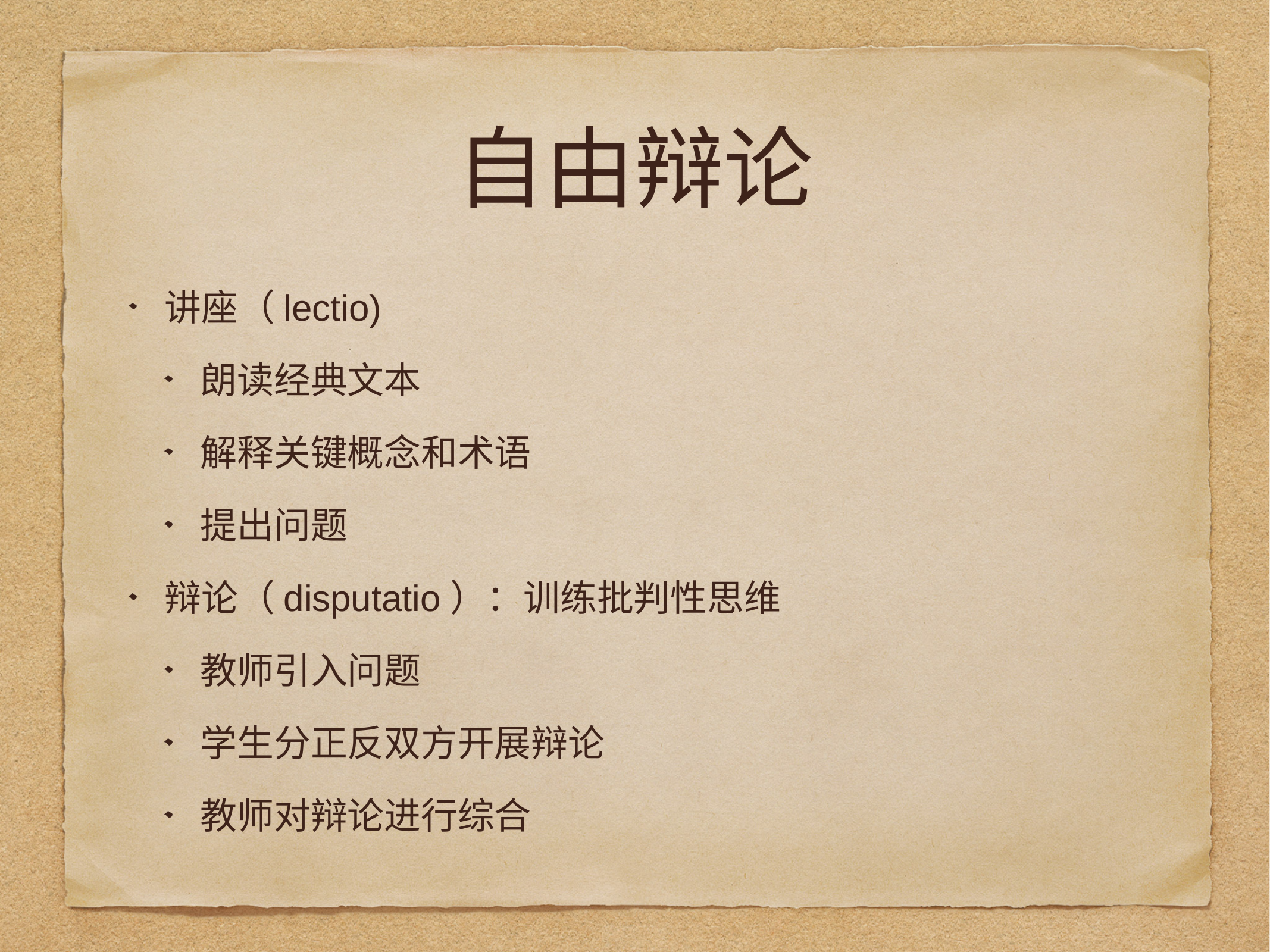

# 自由辩论
讲座（lectio)
朗读经典文本
解释关键概念和术语
提出问题
辩论（disputatio）：训练批判性思维
教师引入问题
学生分正反双方开展辩论
教师对辩论进行综合